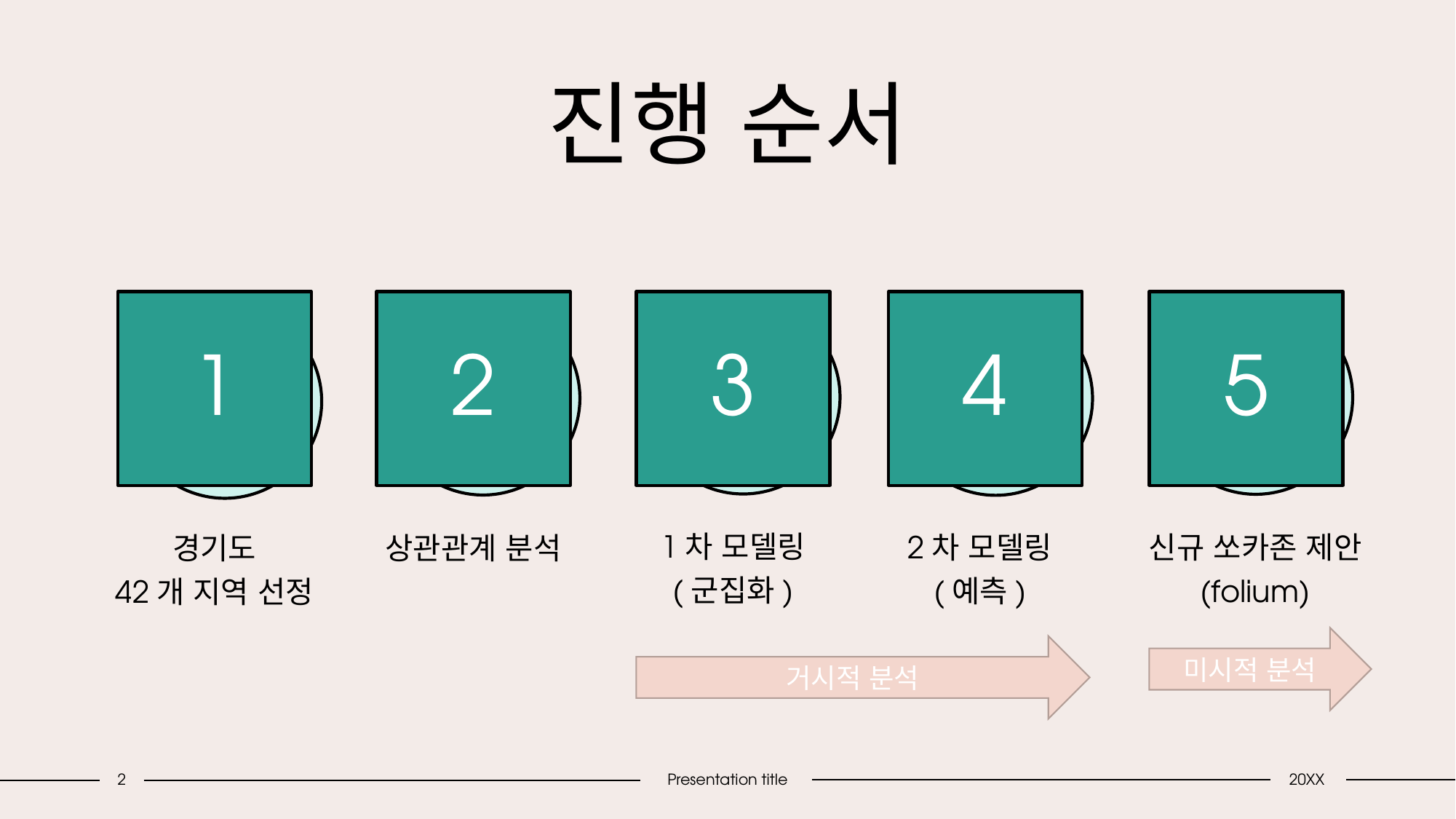

# 진행 순서
1
2
3
4
5
1차 모델링
(군집화)

2차 모델링
(예측)

신규 쏘카존 제안
(folium)

경기도
42개 지역 선정

상관관계 분석
미시적 분석
거시적 분석
2
Presentation title
20XX